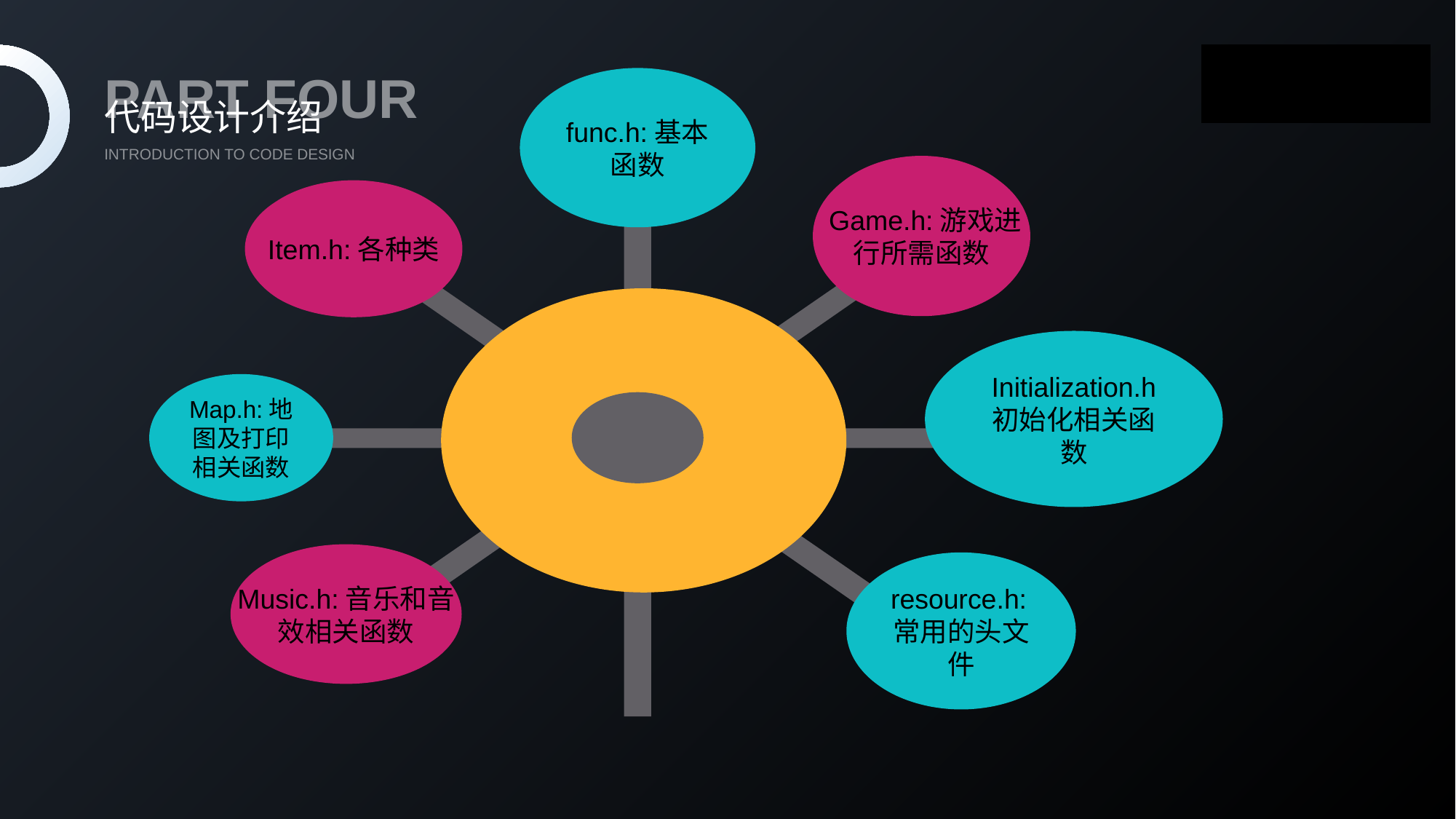

PART FOUR
代码设计介绍
Introduction to code design
func.h:基本函数
 Game.h:游戏进行所需函数

Item.h:各种类

Initialization.h
初始化相关函数
Map.h:地图及打印相关函数

Music.h:音乐和音效相关函数
resource.h:常用的头文件